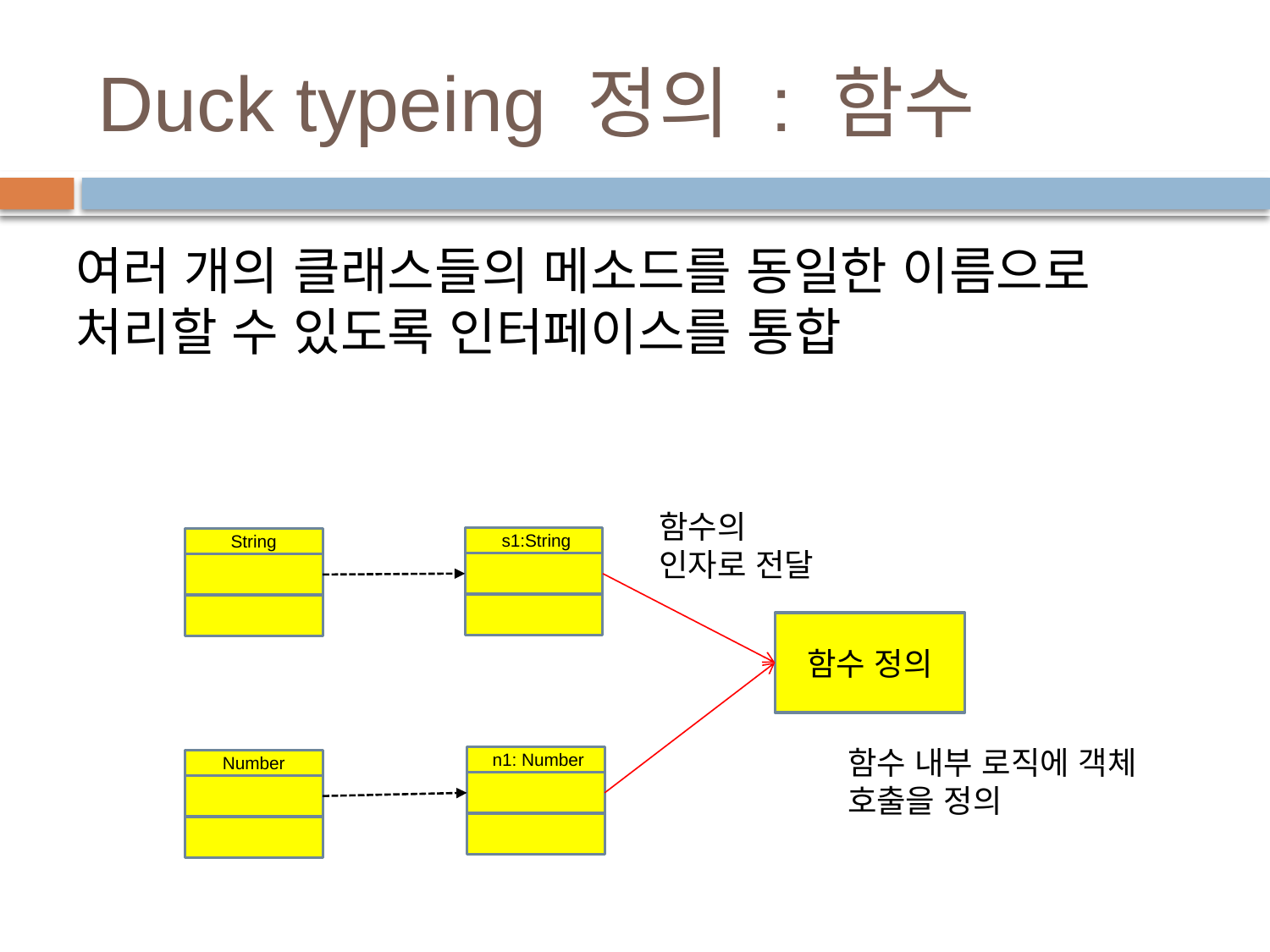

# Duck typeing 정의 : 함수
여러 개의 클래스들의 메소드를 동일한 이름으로 처리할 수 있도록 인터페이스를 통합
함수의 인자로 전달
 s1:String

String

함수 정의
함수 내부 로직에 객체 호출을 정의
 n1: Number

Number